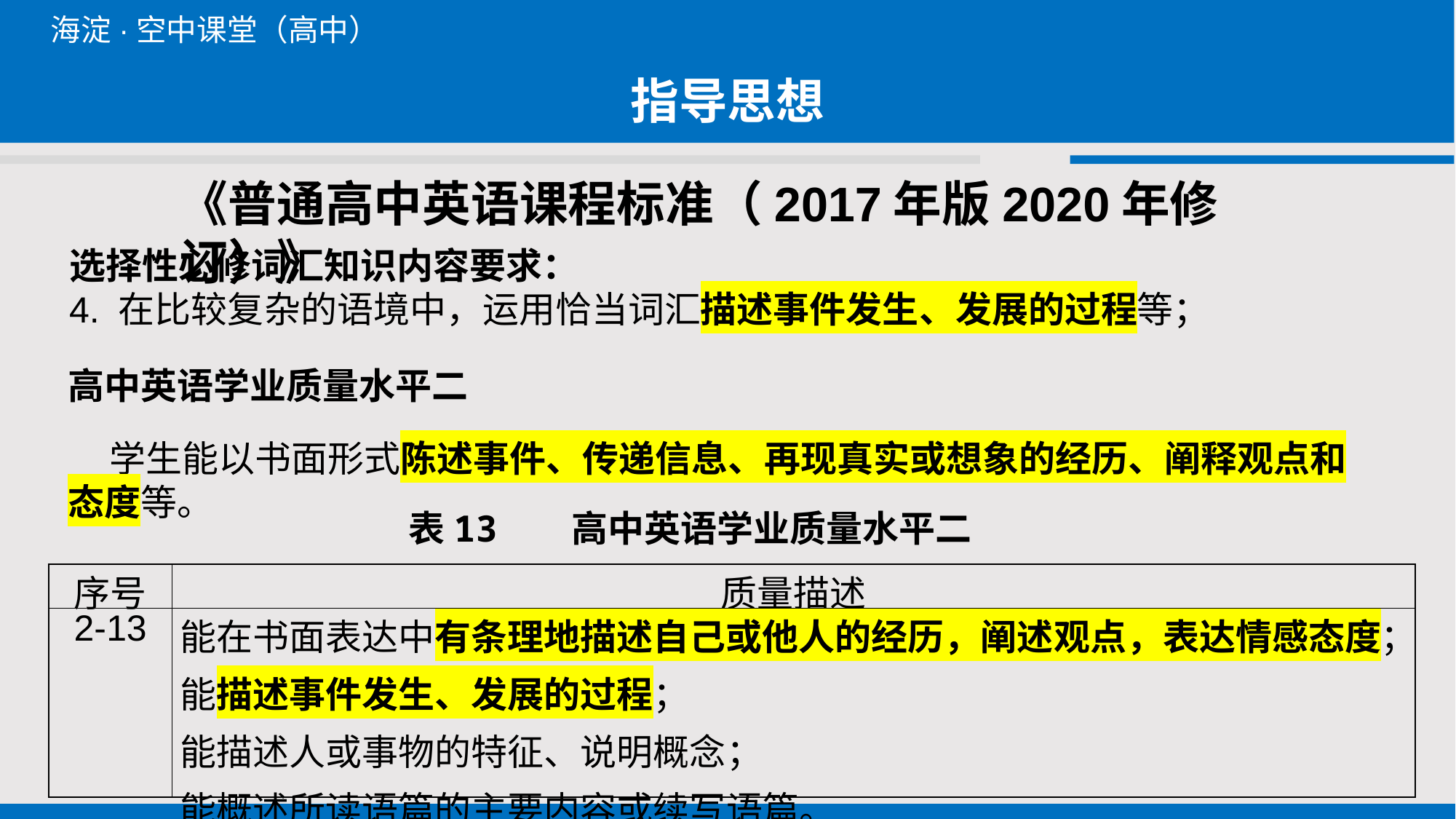

指导思想
《普通高中英语课程标准（2017年版2020年修订）》
选择性必修词汇知识内容要求：
4. 在比较复杂的语境中，运用恰当词汇描述事件发生、发展的过程等；
高中英语学业质量水平二
    学生能以书面形式陈述事件、传递信息、再现真实或想象的经历、阐释观点和态度等。
表13   高中英语学业质量水平二
| 序号 | 质量描述 |
| --- | --- |
| 2-13 | 能在书面表达中有条理地描述自己或他人的经历，阐述观点，表达情感态度； 能描述事件发生、发展的过程； 能描述人或事物的特征、说明概念； 能概述所读语篇的主要内容或续写语篇。 |